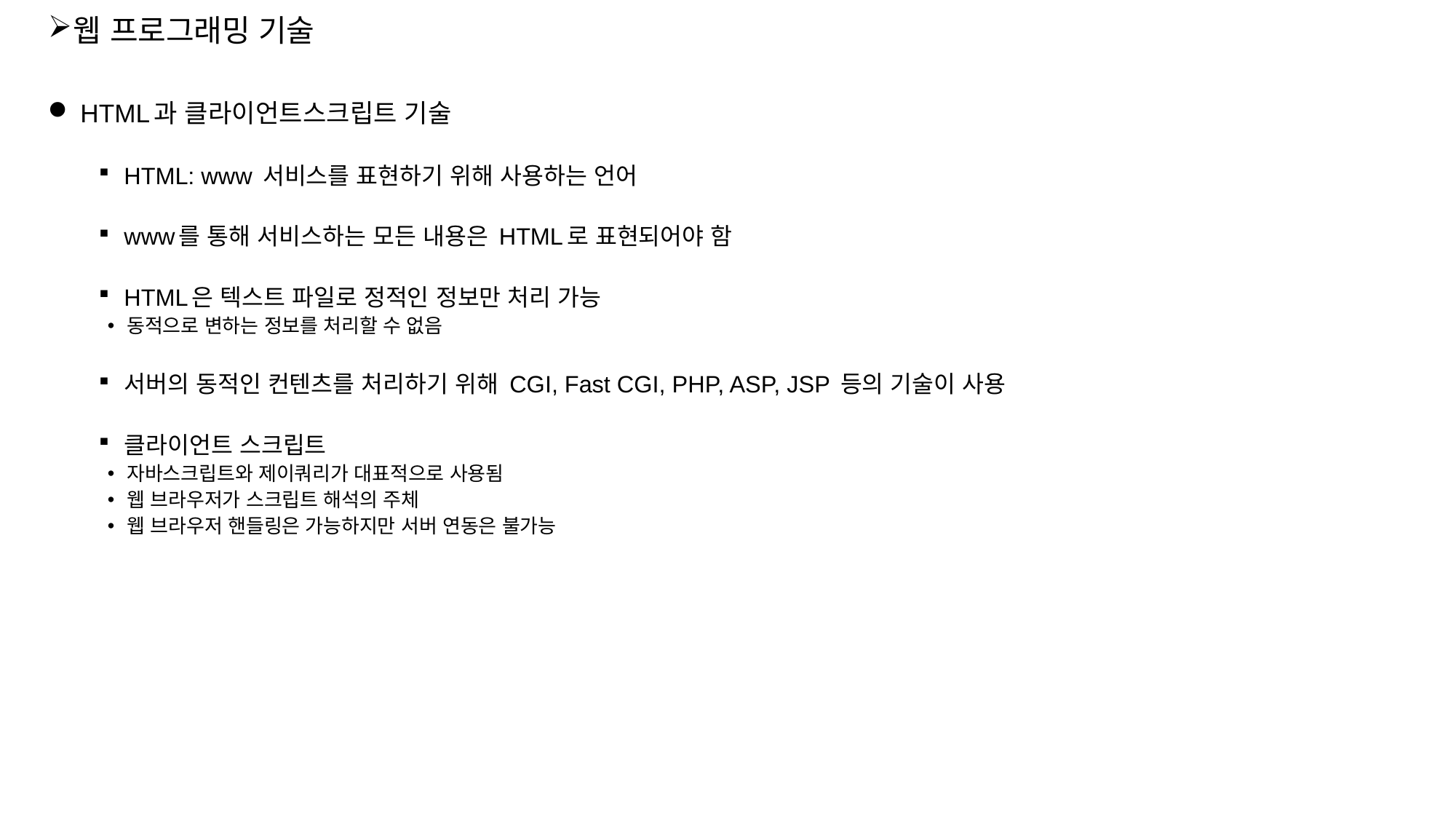

웹 프로그래밍 기술

 HTML과 클라이언트스크립트 기술

HTML: www 서비스를 표현하기 위해 사용하는 언어

www를 통해 서비스하는 모든 내용은 HTML로 표현되어야 함

HTML은 텍스트 파일로 정적인 정보만 처리 가능
동적으로 변하는 정보를 처리할 수 없음

서버의 동적인 컨텐츠를 처리하기 위해 CGI, Fast CGI, PHP, ASP, JSP 등의 기술이 사용

클라이언트 스크립트
자바스크립트와 제이쿼리가 대표적으로 사용됨
웹 브라우저가 스크립트 해석의 주체
웹 브라우저 핸들링은 가능하지만 서버 연동은 불가능